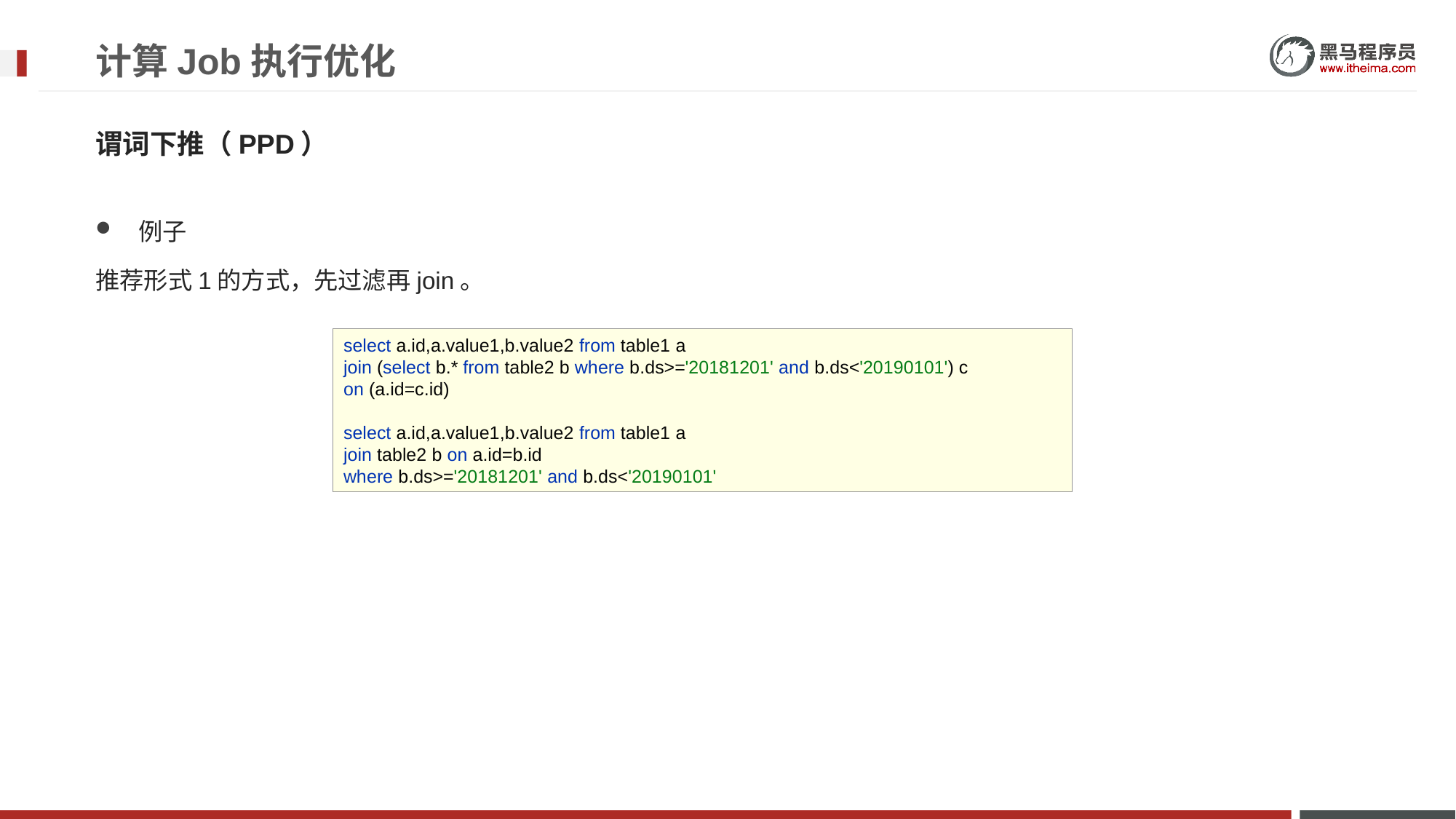

# 计算Job执行优化
谓词下推（PPD）
例子
推荐形式1的方式，先过滤再join。
select a.id,a.value1,b.value2 from table1 a
join (select b.* from table2 b where b.ds>='20181201' and b.ds<'20190101') c
on (a.id=c.id)
select a.id,a.value1,b.value2 from table1 a
join table2 b on a.id=b.id
where b.ds>='20181201' and b.ds<'20190101'